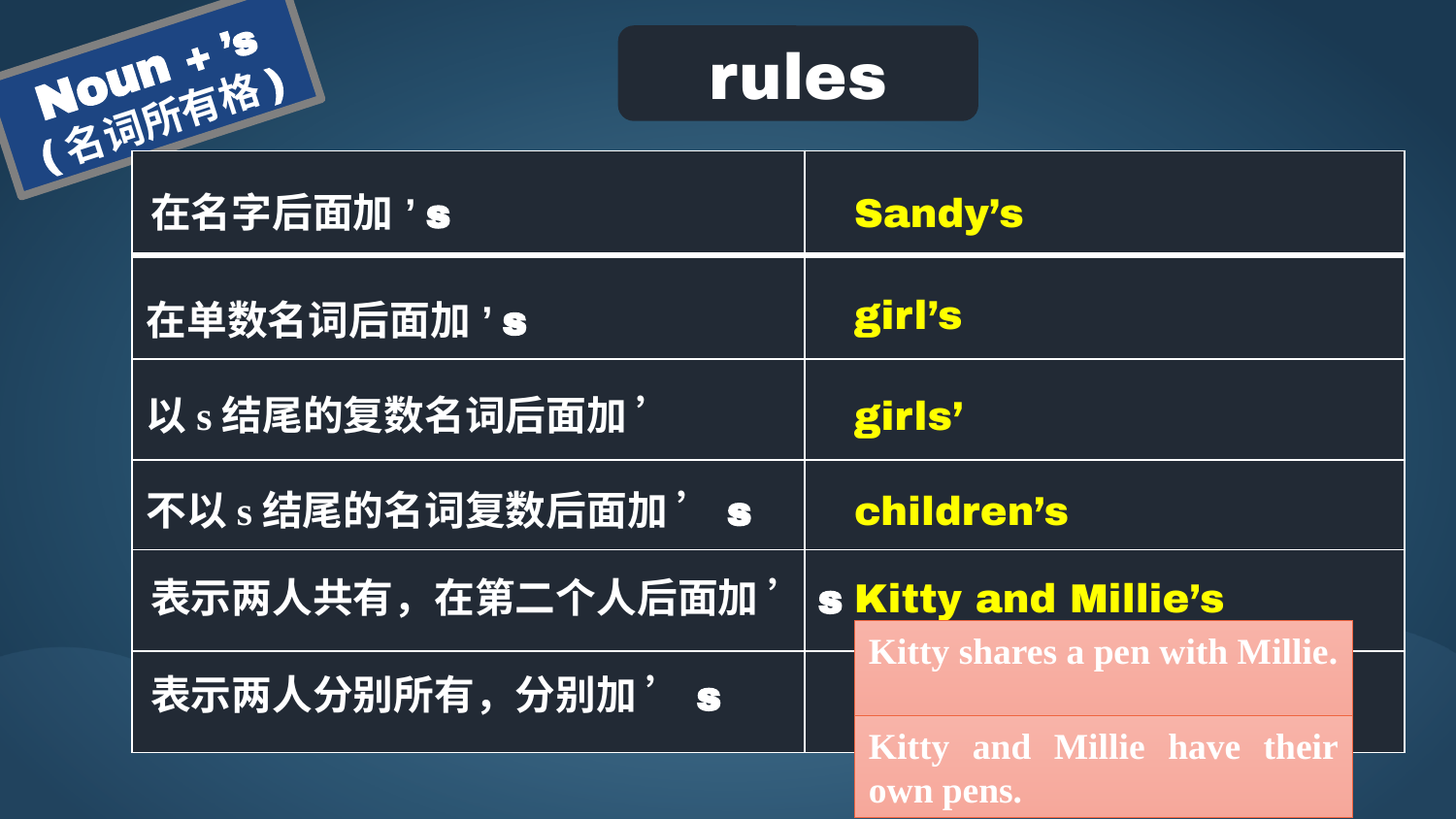

rules
Noun + ’s
(名词所有格)
|  |  |
| --- | --- |
|  |  |
|  |  |
|  |  |
|  |  |
|  |  |
在名字后面加 ’s
Sandy’s
girl’s
在单数名词后面加 ’s
以s结尾的复数名词后面加 ’
girls’
不以s结尾的名词复数后面加 ’s
children’s
表示两人共有，在第二个人后面加 ’s
Kitty and Millie’s
Kitty shares a pen with Millie.
表示两人分别所有，分别加 ’s
Kitty' s and Millie’s
Kitty and Millie have their own pens.